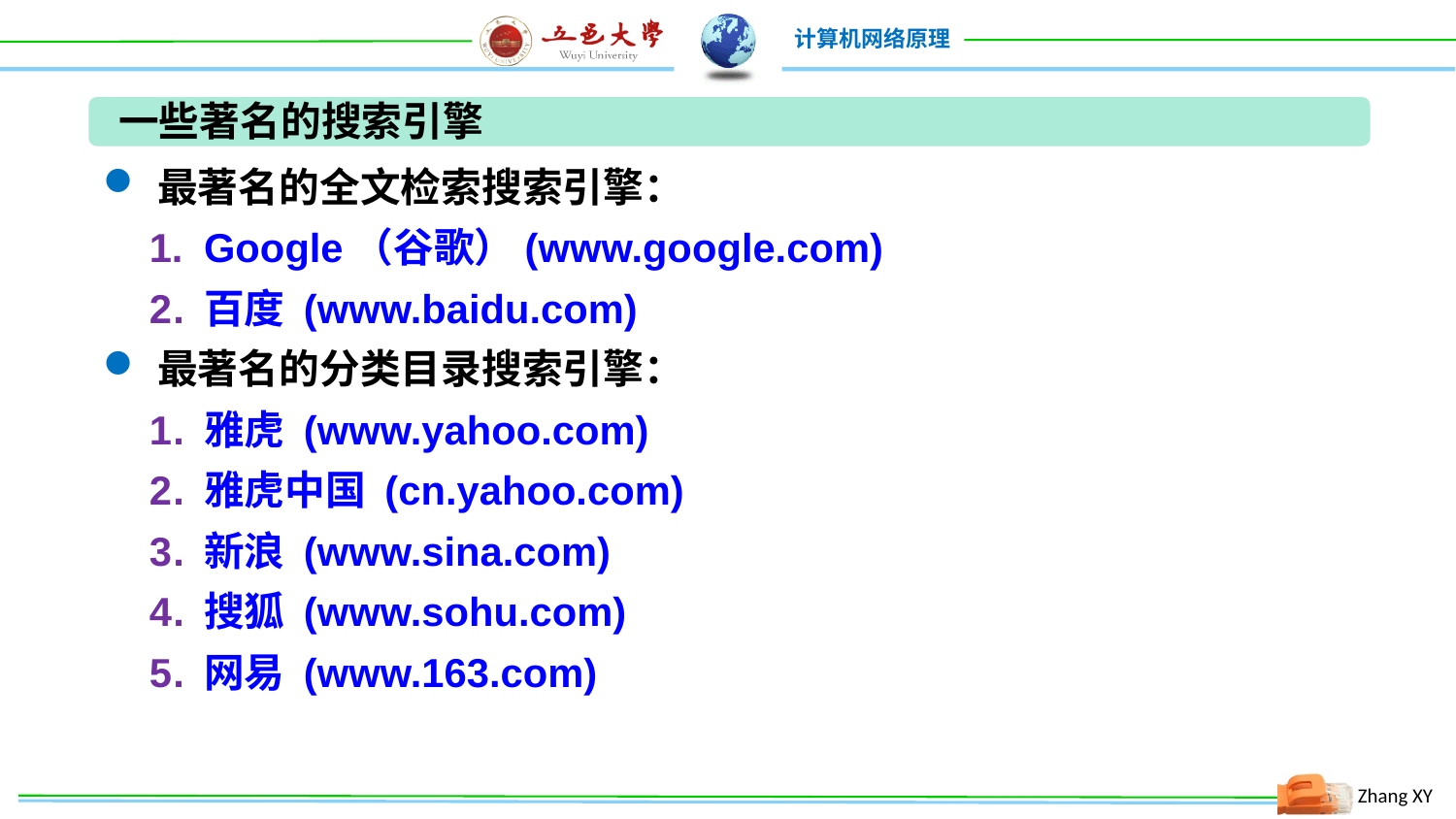

一些著名的搜索引擎

最著名的全文检索搜索引擎：
Google（谷歌）(www.google.com)
百度 (www.baidu.com)
最著名的分类目录搜索引擎：
雅虎 (www.yahoo.com)
雅虎中国 (cn.yahoo.com)
新浪 (www.sina.com)
搜狐 (www.sohu.com)
网易 (www.163.com)